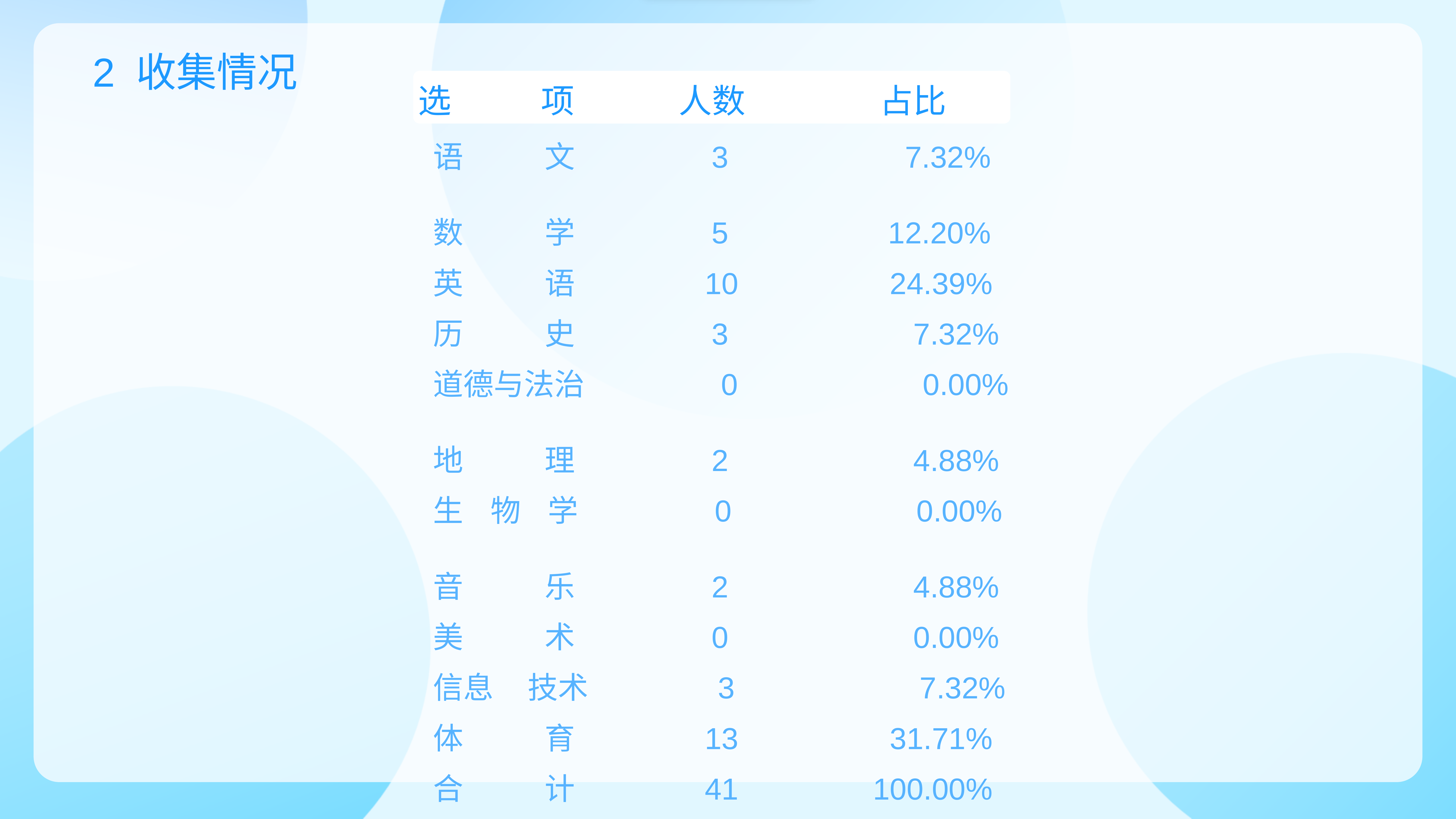

2 收集情况

选            项              人数                  占比

语            文                   3                     7.32%

数            学                   5                   12.20%

英            语                  10                  24.39%

历            史                   3                      7.32%

道德与法治                   0                      0.00%

地            理                   2                      4.88%

生    物    学                   0                      0.00%

音            乐                   2                      4.88%

美            术                   0                      0.00%

信息     技术                  3                      7.32%

体            育                  13                  31.71%

合            计                  41                100.00%